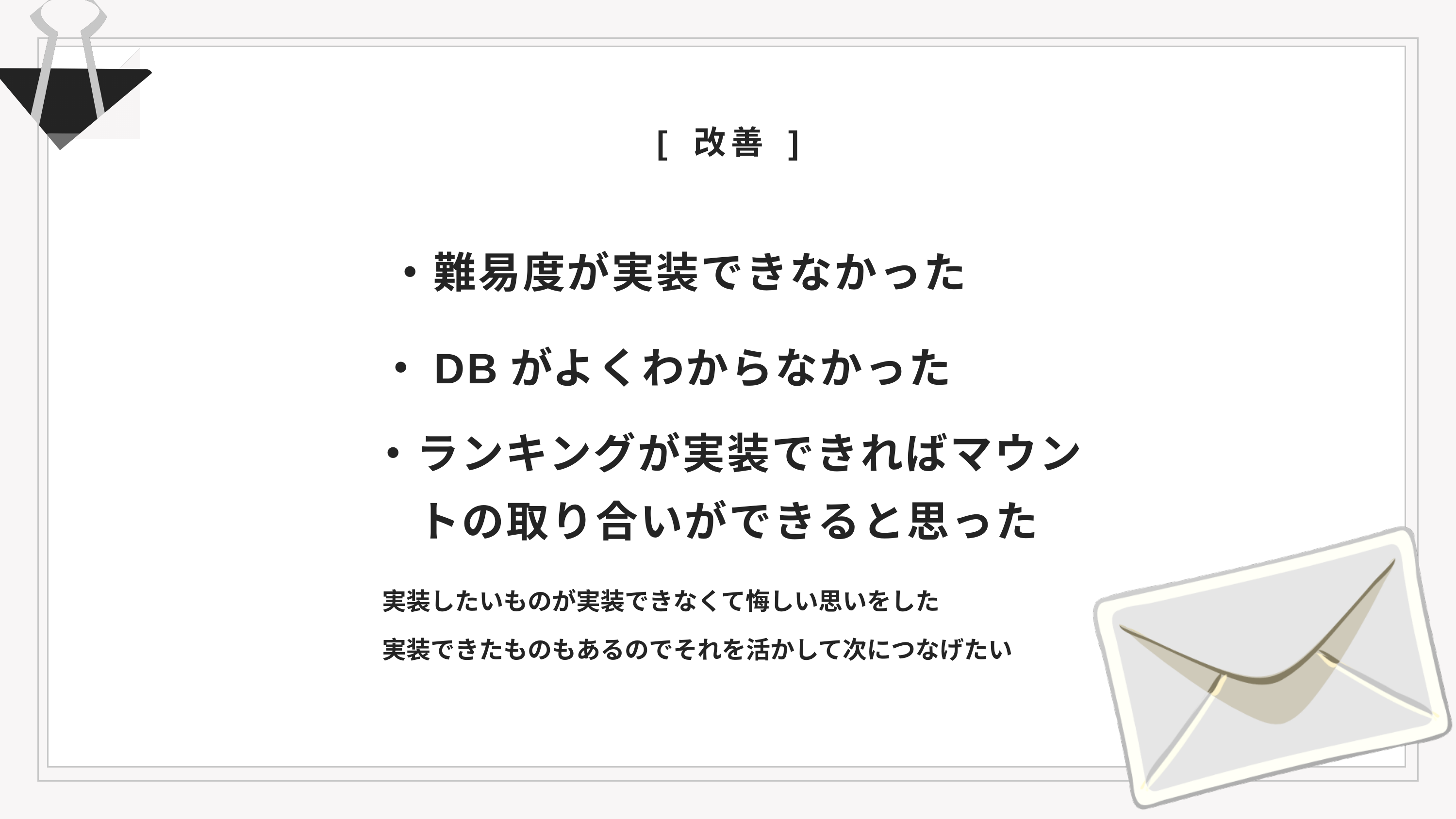

[ 改善 ]
・難易度が実装できなかった
・DBがよくわからなかった
・ランキングが実装できればマウントの取り合いができると思った

実装したいものが実装できなくて悔しい思いをした
実装できたものもあるのでそれを活かして次につなげたい